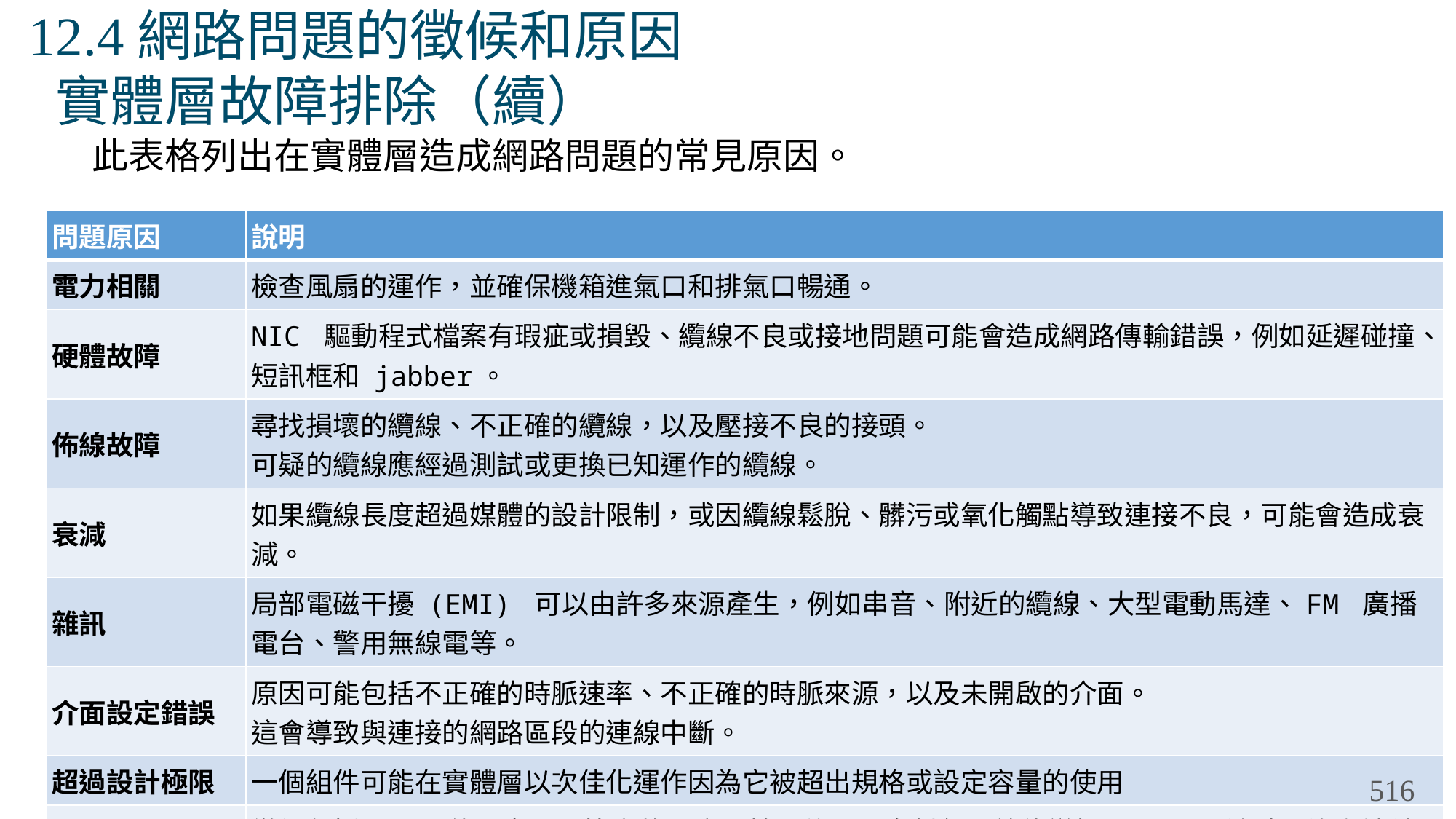

# 12.4網路問題的徵候和原因 實體層故障排除（續）
此表格列出在實體層造成網路問題的常見原因。
| 問題原因 | 說明 |
| --- | --- |
| 電力相關 | 檢查風扇的運作，並確保機箱進氣口和排氣口暢通。 |
| 硬體故障 | NIC 驅動程式檔案有瑕疵或損毀、纜線不良或接地問題可能會造成網路傳輸錯誤，例如延遲碰撞、短訊框和 jabber。 |
| 佈線故障 | 尋找損壞的纜線、不正確的纜線，以及壓接不良的接頭。 可疑的纜線應經過測試或更換已知運作的纜線。 |
| 衰減 | 如果纜線長度超過媒體的設計限制，或因纜線鬆脫、髒污或氧化觸點導致連接不良，可能會造成衰減。 |
| 雜訊 | 局部電磁干擾 (EMI) 可以由許多來源產生，例如串音、附近的纜線、大型電動馬達、FM 廣播電台、警用無線電等。 |
| 介面設定錯誤 | 原因可能包括不正確的時脈速率、不正確的時脈來源，以及未開啟的介面。 這會導致與連接的網路區段的連線中斷。 |
| 超過設計極限 | 一個組件可能在實體層以次佳化運作因為它被超出規格或設定容量的使用 |
| CPU 超載 | 徵候包括 CPU 使用率百分比高的程序、輸入佇列丟棄封包、效能變慢、SNMP 逾時、沒有遠端存取、沒有 DHCP 服務、Telnet 和 ping 緩慢或無法回應的處理程序。 |
516